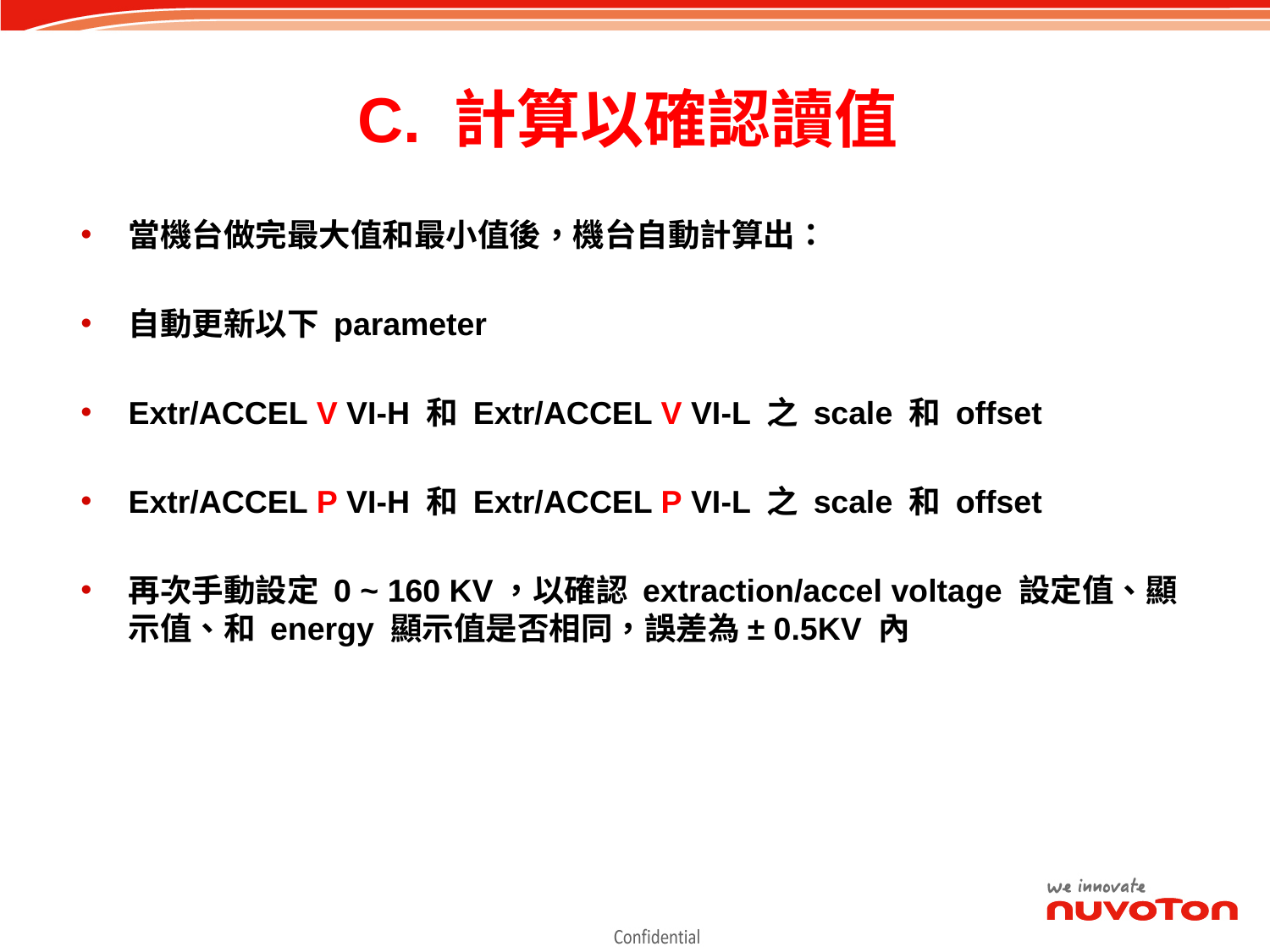

# C. 計算以確認讀值
當機台做完最大值和最小值後，機台自動計算出：

自動更新以下 parameter

Extr/ACCEL V VI-H 和 Extr/ACCEL V VI-L 之 scale 和 offset

Extr/ACCEL P VI-H 和 Extr/ACCEL P VI-L 之 scale 和 offset

再次手動設定 0 ~ 160 KV，以確認 extraction/accel voltage 設定值、顯示值、和 energy 顯示值是否相同，誤差為± 0.5KV 內